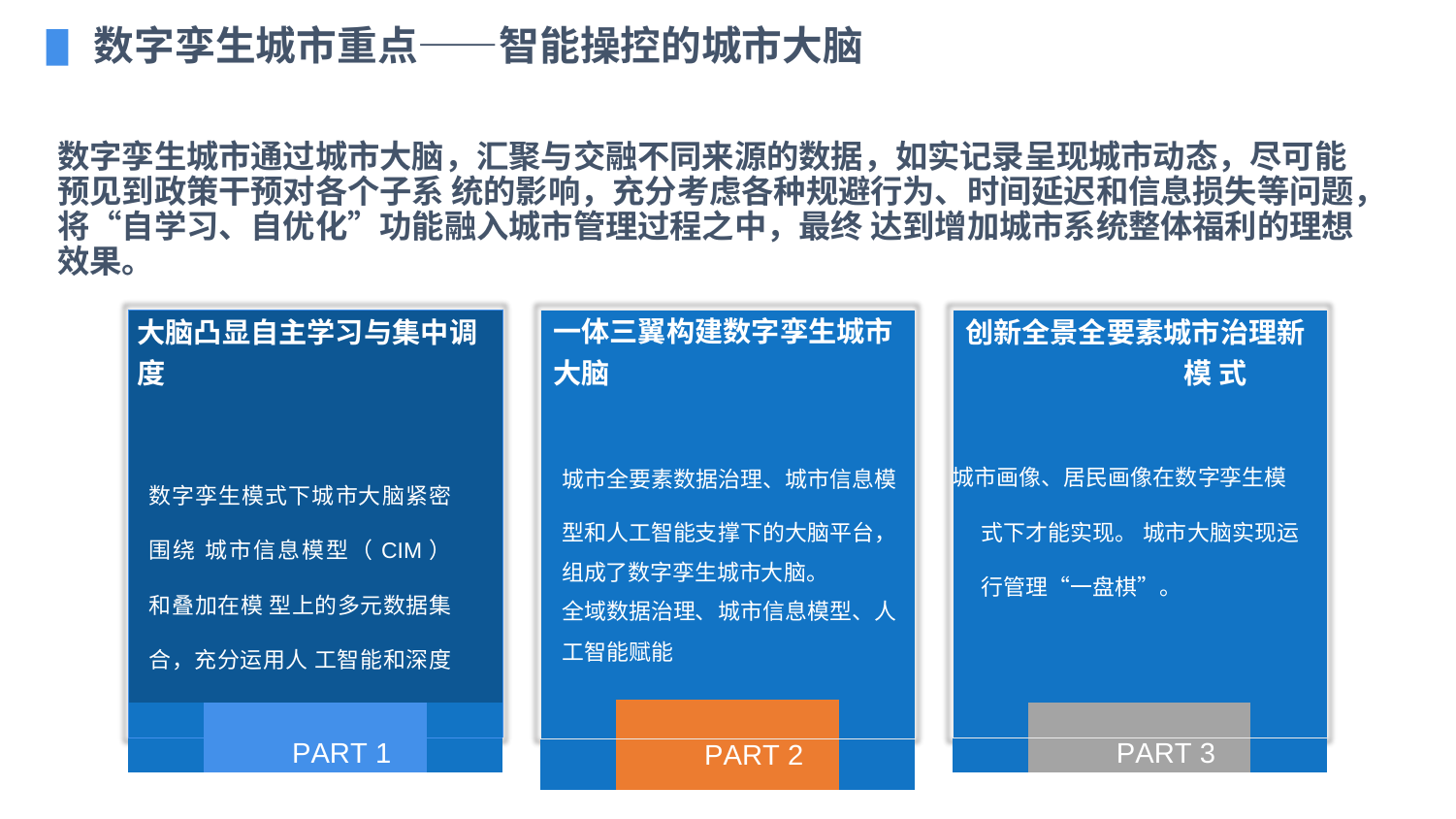

数字孪生城市重点——智能操控的城市大脑

数字孪生城市通过城市大脑，汇聚与交融不同来源的数据，如实记录呈现城市动态，尽可能预见到政策干预对各个子系 统的影响，充分考虑各种规避行为、时间延迟和信息损失等问题，将“自学习、自优化”功能融入城市管理过程之中，最终 达到增加城市系统整体福利的理想效果。

| 一体三翼构建数字孪生城市大脑 |  |  |
| --- | --- | --- |
|  |  |  |
| 城市全要素数据治理、城市信息模 |  |  |
| 型和人工智能支撑下的大脑平台， |  |  |
| 组成了数字孪生城市大脑。 |  |  |
| 全域数据治理、城市信息模型、人 |  |  |
| 工智能赋能 |  |  |
|  |  |  |
|  | PART 2 |  |
| 大脑凸显自主学习与集中调度 数字孪生模式下城市大脑紧密围绕 城市信息模型（CIM）和叠加在模 型上的多元数据集合，充分运用人 工智能和深度学习的技术来治理城 市。 |  |  |
| --- | --- | --- |
|  |  |  |
|  | PART 1 |  |
| 创新全景全要素城市治理新模 式 城市画像、居民画像在数字孪生模 式下才能实现。 城市大脑实现运行管理“一盘棋”。 |  |  |
| --- | --- | --- |
|  |  |  |
|  | PART 3 |  |